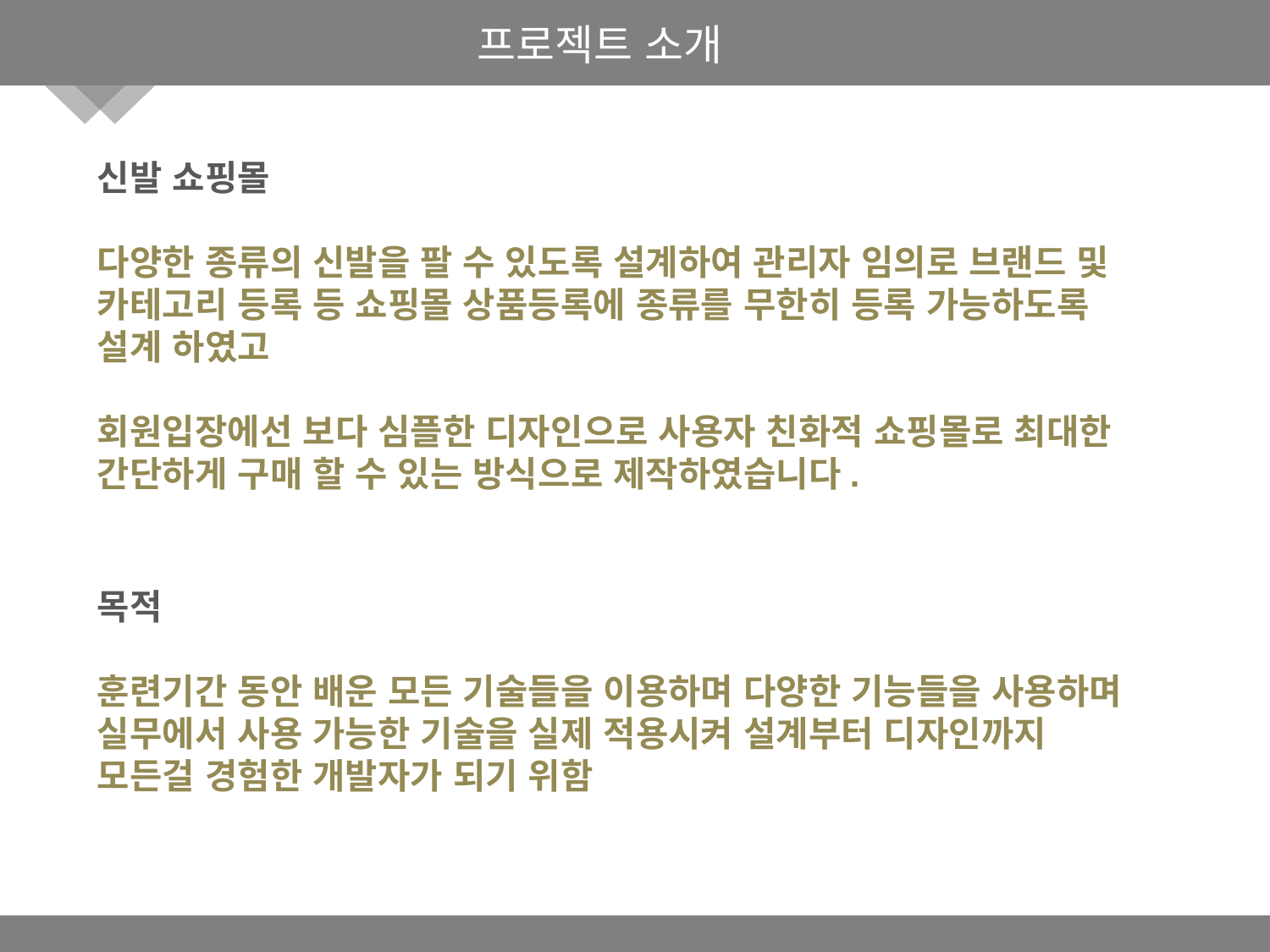

프로젝트 소개

신발 쇼핑몰

다양한 종류의 신발을 팔 수 있도록 설계하여 관리자 임의로 브랜드 및 카테고리 등록 등 쇼핑몰 상품등록에 종류를 무한히 등록 가능하도록 설계 하였고

회원입장에선 보다 심플한 디자인으로 사용자 친화적 쇼핑몰로 최대한 간단하게 구매 할 수 있는 방식으로 제작하였습니다.
목적

훈련기간 동안 배운 모든 기술들을 이용하며 다양한 기능들을 사용하며 실무에서 사용 가능한 기술을 실제 적용시켜 설계부터 디자인까지 모든걸 경험한 개발자가 되기 위함